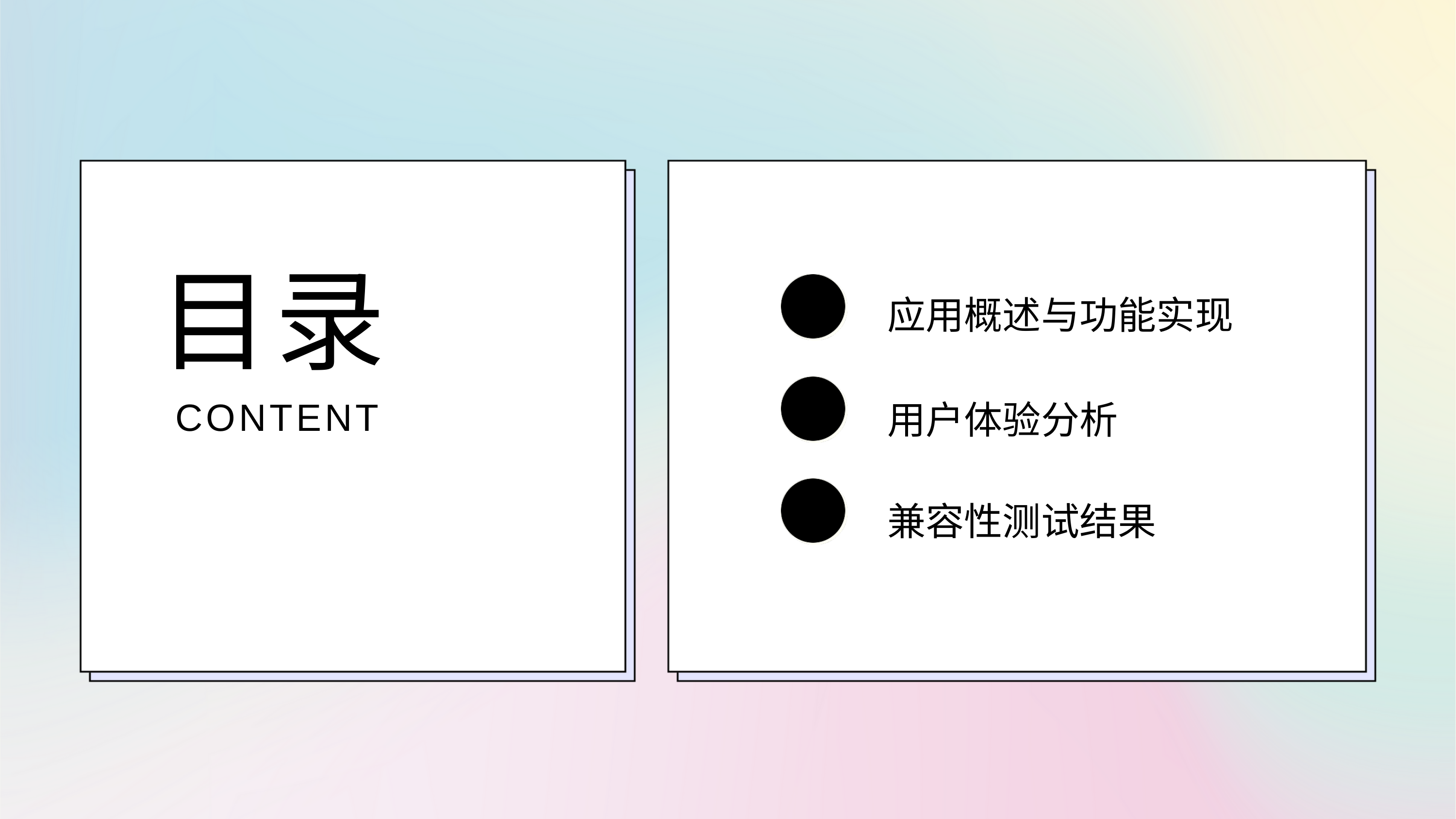

目录
CONTENT
应用概述与功能实现

1
用户体验分析

2
兼容性测试结果

3